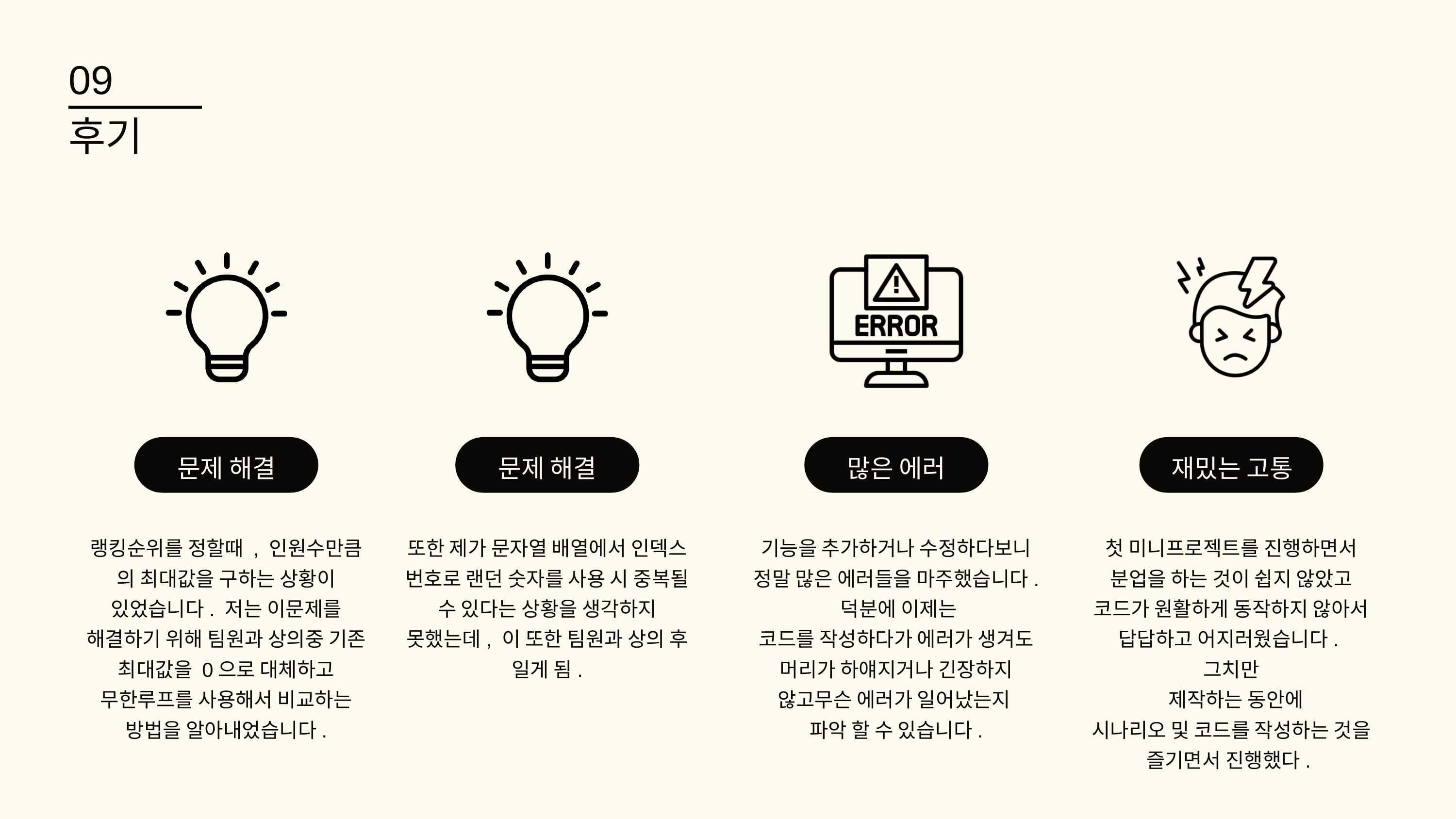

09 후기

재밌는 고통
첫 미니프로젝트를 진행하면서
분업을 하는 것이 쉽지 않았고
코드가 원활하게 동작하지 않아서
답답하고 어지러웠습니다.
그치만
 제작하는 동안에
시나리오 및 코드를 작성하는 것을
즐기면서 진행했다.

문제 해결
랭킹순위를 정할때 , 인원수만큼
의 최대값을 구하는 상황이 있었습니다. 저는 이문제를 해결하기 위해 팀원과 상의중 기존 최대값을 0으로 대체하고 무한루프를 사용해서 비교하는 방법을 알아내었습니다.

문제 해결
또한 제가 문자열 배열에서 인덱스 번호로 랜던 숫자를 사용 시 중복될 수 있다는 상황을 생각하지 못했는데, 이 또한 팀원과 상의 후 일게 됨.

많은 에러
기능을 추가하거나 수정하다보니
정말 많은 에러들을 마주했습니다.
 덕분에 이제는
코드를 작성하다가 에러가 생겨도
머리가 하얘지거나 긴장하지 않고무슨 에러가 일어났는지
파악 할 수 있습니다.